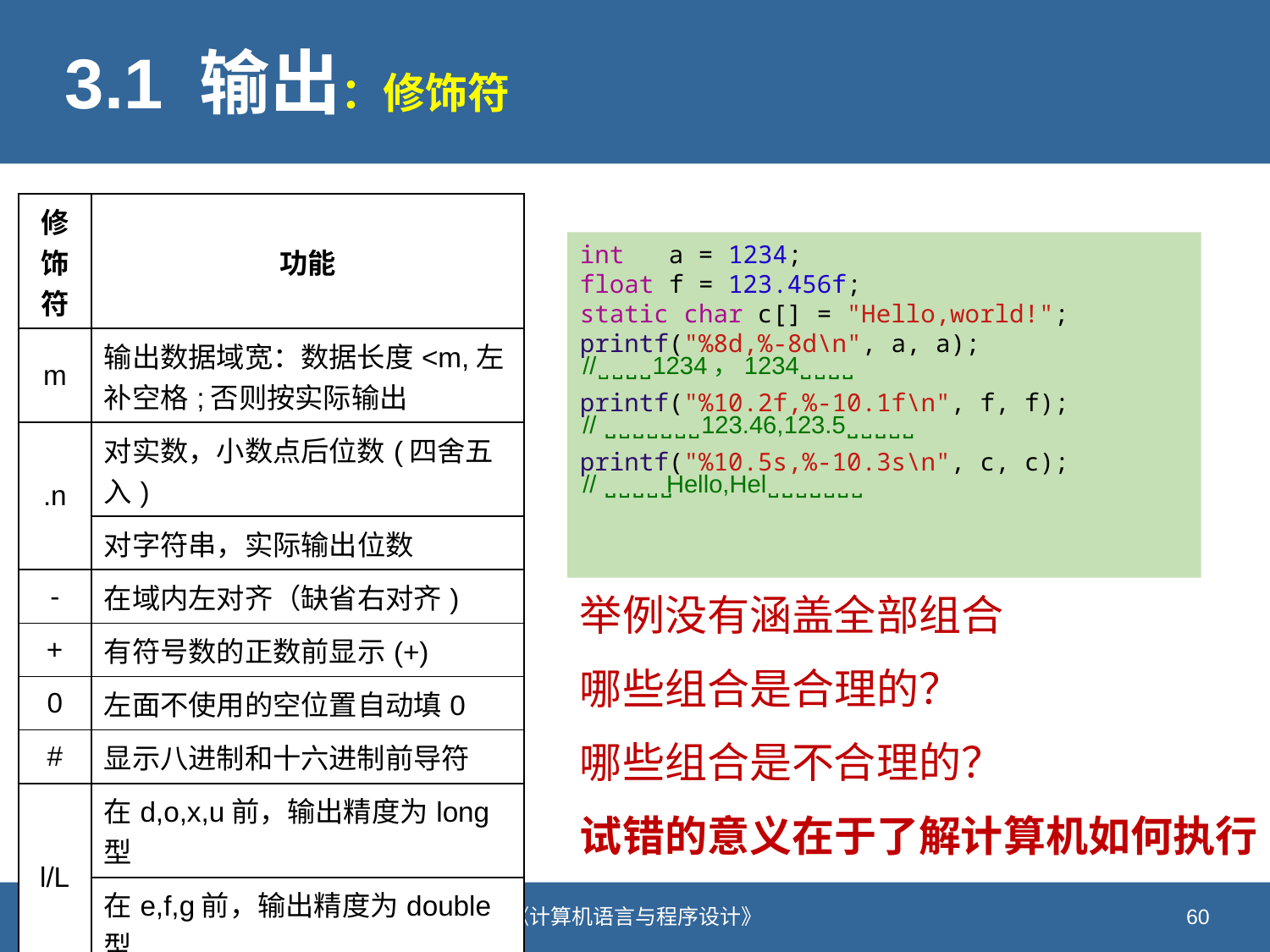

# 3.1 输出：修饰符
| 修饰符 | 功能 |
| --- | --- |
| m | 输出数据域宽：数据长度<m,左补空格;否则按实际输出 |
| .n | 对实数，小数点后位数(四舍五入) |
|  | 对字符串，实际输出位数 |
| - | 在域内左对齐（缺省右对齐) |
| + | 有符号数的正数前显示(+) |
| 0 | 左面不使用的空位置自动填0 |
| # | 显示八进制和十六进制前导符 |
| l/L | 在d,o,x,u前，输出精度为long型 |
|  | 在e,f,g前，输出精度为double型 |
int   a = 1234;
float f = 123.456f;
static char c[] = "Hello,world!";
printf("%8d,%-8d\n", a, a);

printf("%10.2f,%-10.1f\n", f, f);

printf("%10.5s,%-10.3s\n", c, c);

// ̺  ̺̺  ̺̺  ̺̺ 1234，1234 ̺̺  ̺̺  ̺̺  ̺̺

//  ̺̺  ̺̺  ̺̺  ̺̺  ̺̺  ̺̺  ̺̺ 123.46,123.5 ̺̺  ̺̺  ̺̺  ̺̺  ̺̺

//  ̺̺  ̺̺  ̺̺  ̺̺  ̺̺Hello,Hel ̺̺  ̺̺  ̺̺  ̺̺  ̺̺  ̺̺  ̺̺
举例没有涵盖全部组合
哪些组合是合理的？
哪些组合是不合理的？
试错的意义在于了解计算机如何执行
2020/9/25
《计算机语言与程序设计》
60